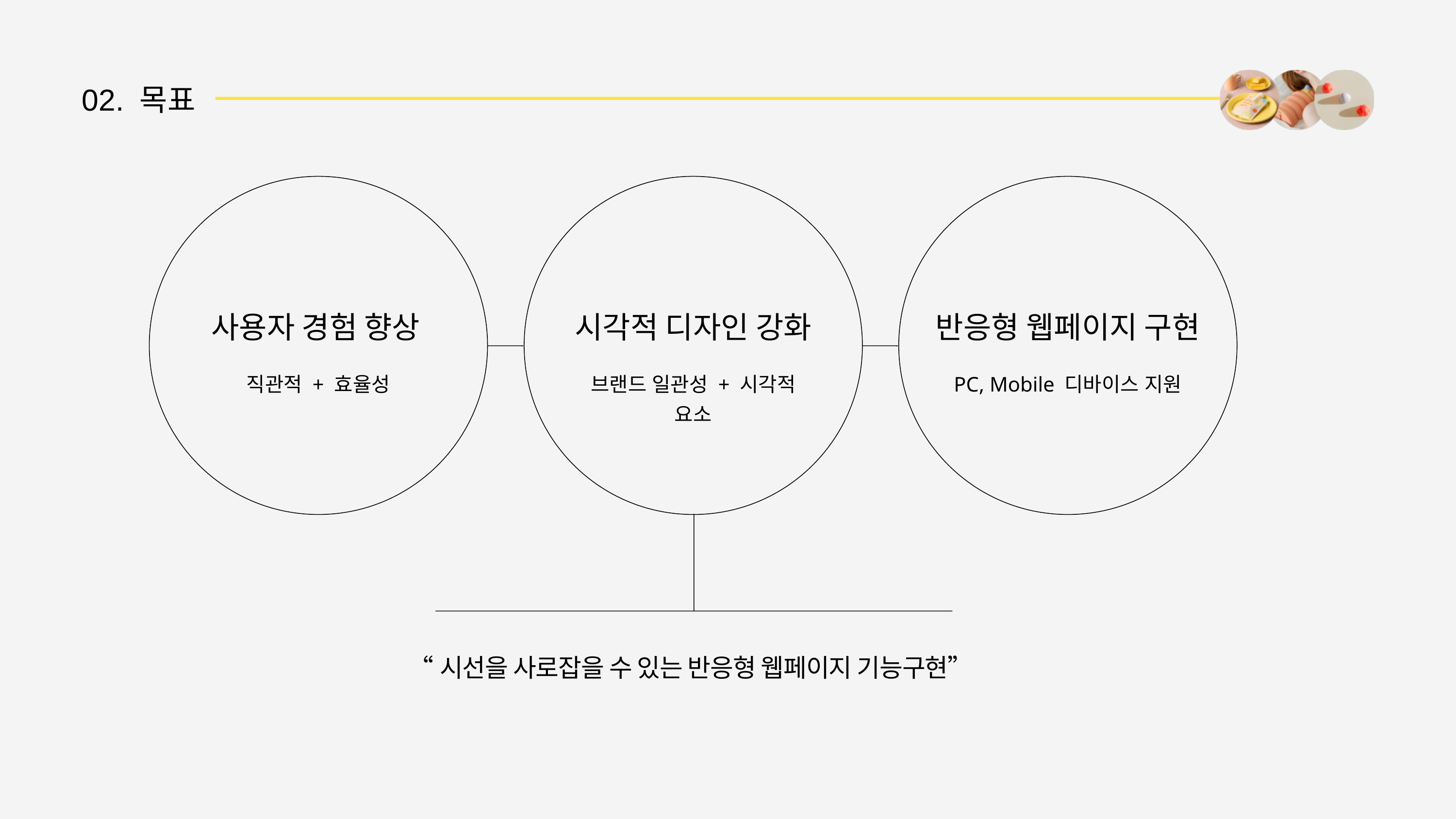

02. 목표

사용자 경험 향상
시각적 디자인 강화
반응형 웹페이지 구현

직관적 + 효율성
브랜드 일관성 + 시각적 요소
PC, Mobile 디바이스 지원

“시선을 사로잡을 수 있는 반응형 웹페이지 기능구현”